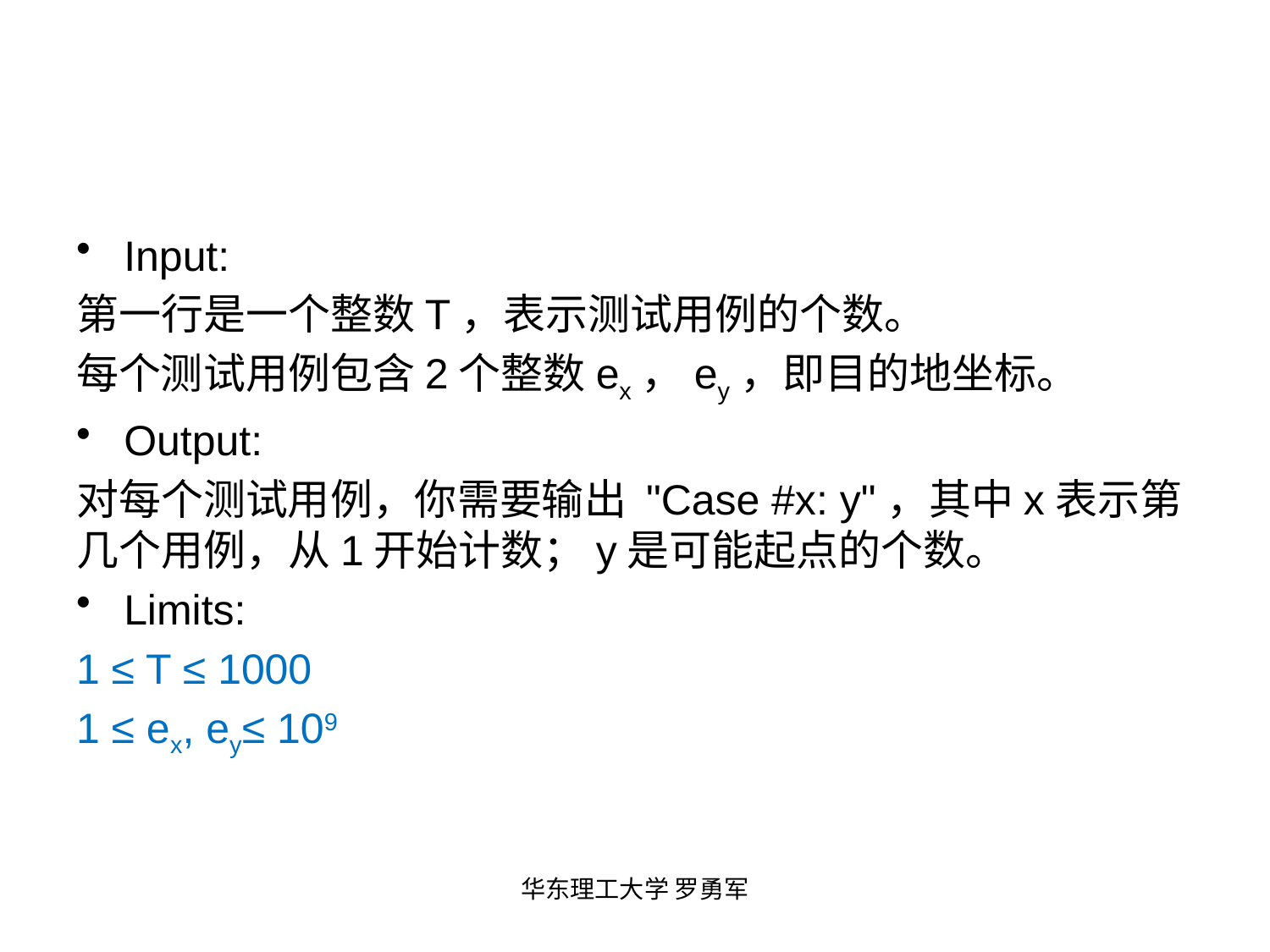

Input:
第一行是一个整数T，表示测试用例的个数。
每个测试用例包含2个整数ex，ey，即目的地坐标。
Output:
对每个测试用例，你需要输出 "Case #x: y"，其中x表示第几个用例，从1开始计数；y是可能起点的个数。
Limits:
1 ≤ T ≤ 1000
1 ≤ ex, ey≤ 109

华东理工大学 罗勇军